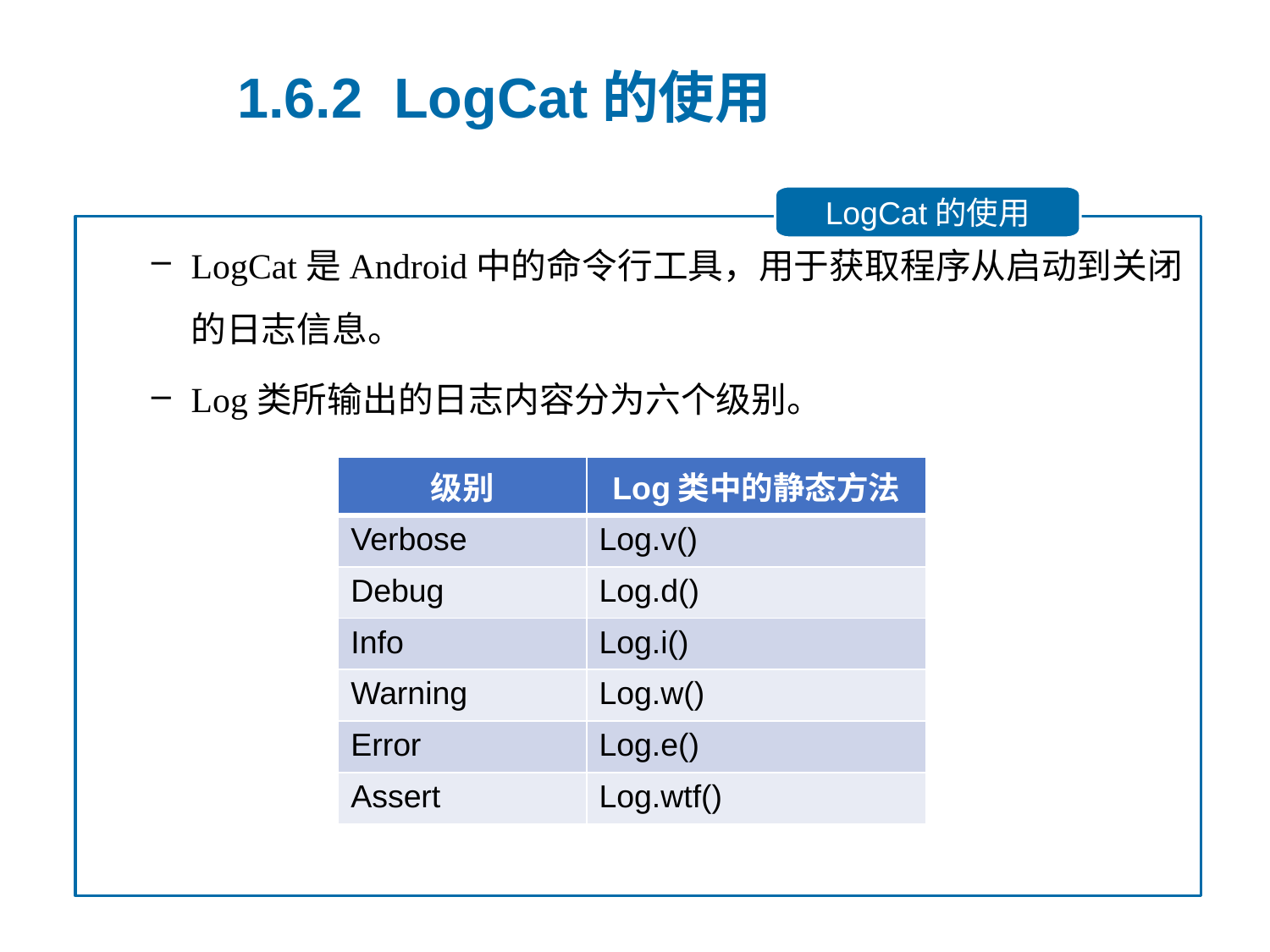

1.6.2  LogCat的使用

LogCat的使用

LogCat是Android中的命令行工具，用于获取程序从启动到关闭的日志信息。
Log类所输出的日志内容分为六个级别。
| 级别 | Log类中的静态方法 |
| --- | --- |
| Verbose | Log.v() |
| Debug | Log.d() |
| Info | Log.i() |
| Warning | Log.w() |
| Error | Log.e() |
| Assert | Log.wtf() |